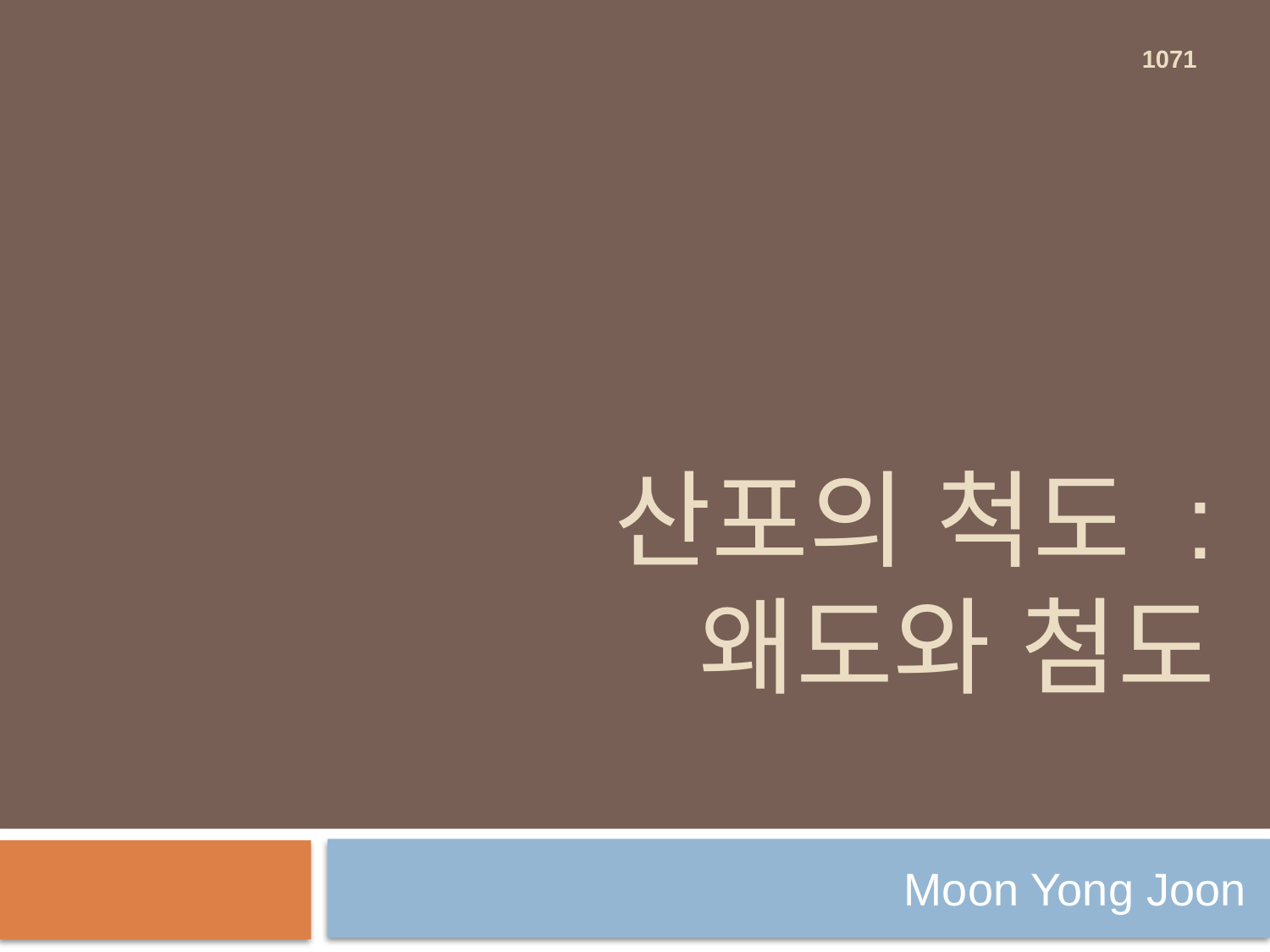

1071
# 산포의 척도 : 왜도와 첨도
Moon Yong Joon